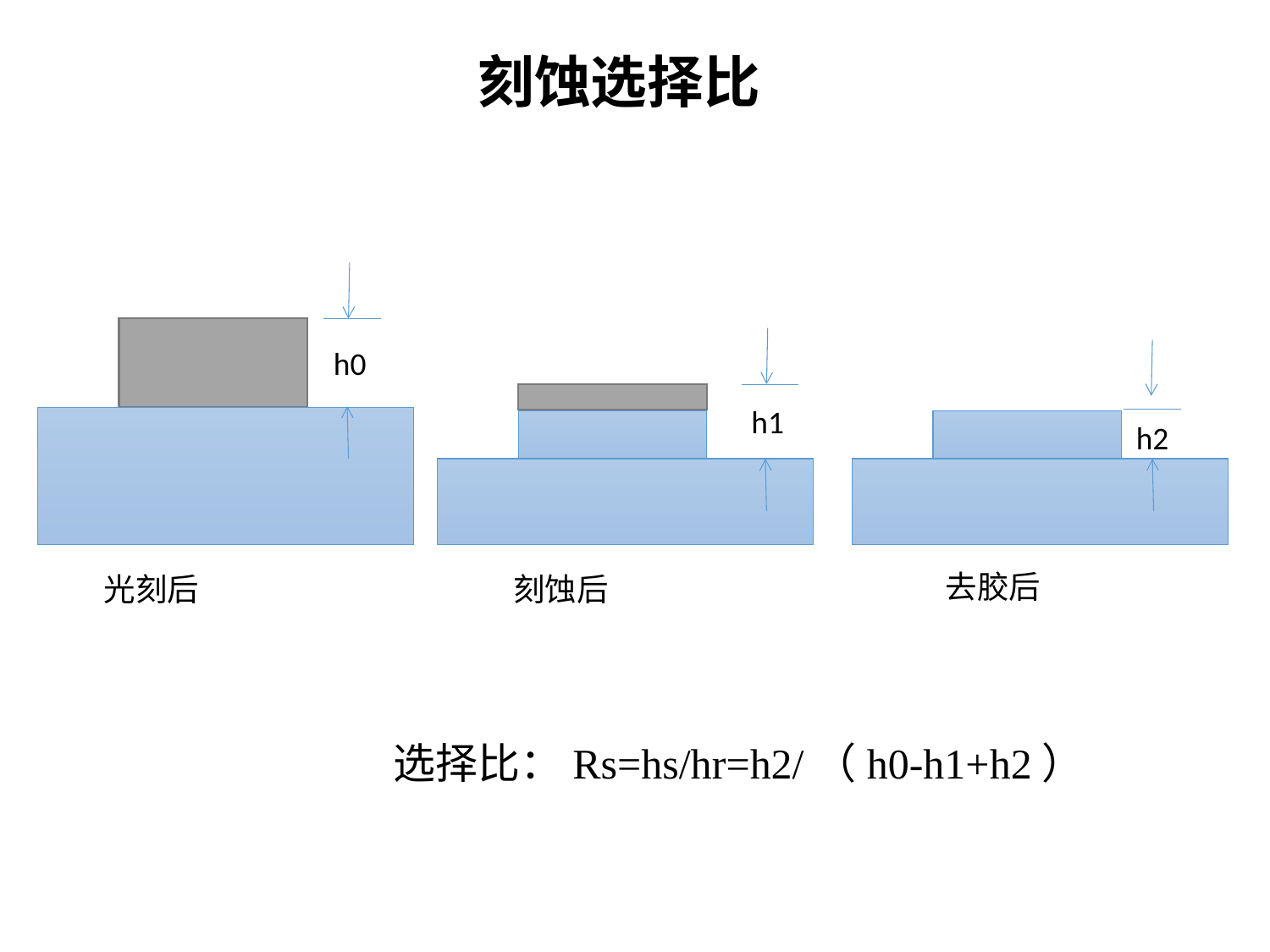

刻蚀选择比

h0

h1

h2

去胶后
光刻后
刻蚀后
选择比：Rs=hs/hr=h2/（h0-h1+h2）

13